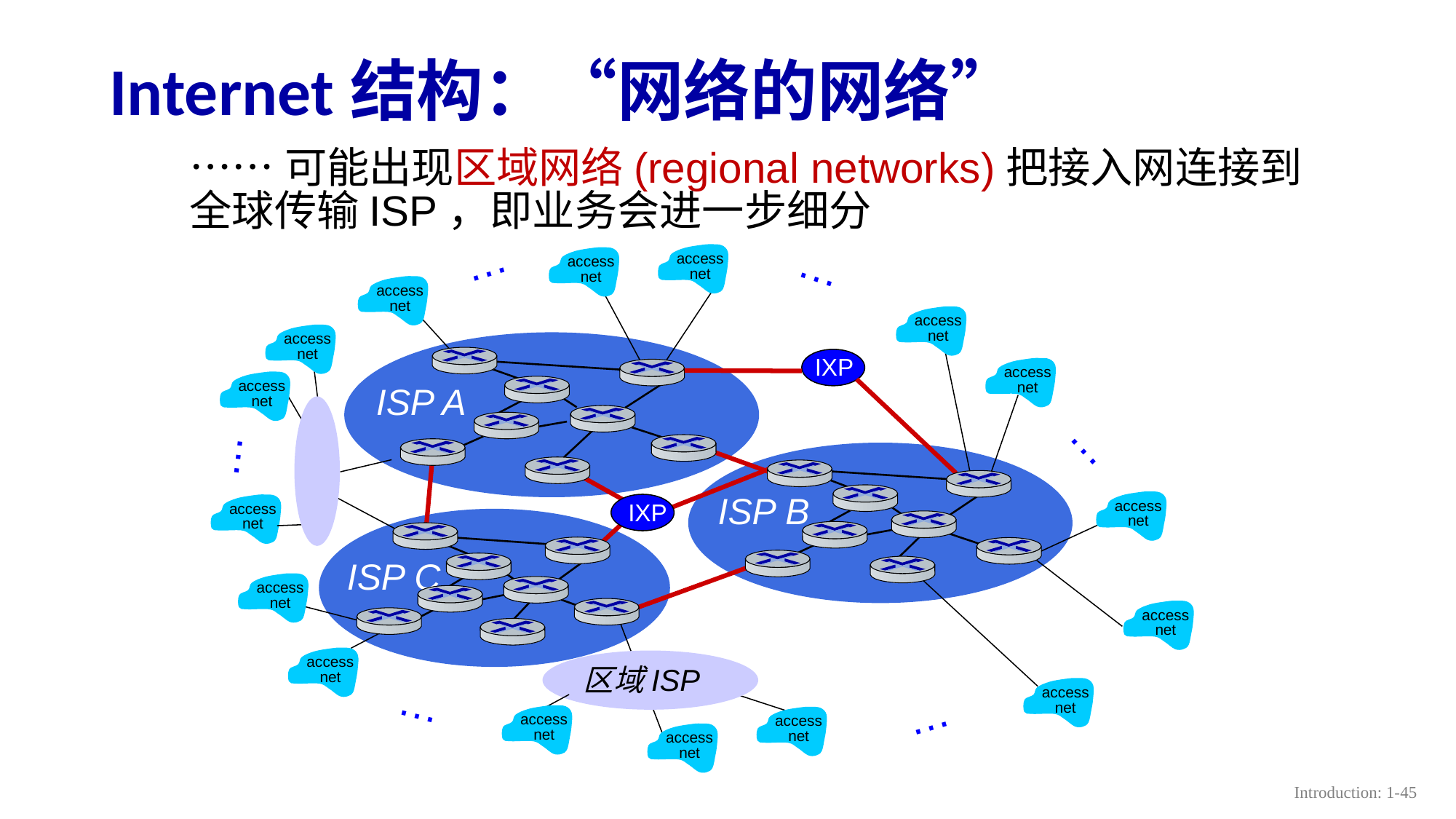

# Internet结构：“网络的网络”
……可能出现区域网络(regional networks)把接入网连接到全球传输ISP，即业务会进一步细分
…
…

access
net

access
net

access
net

access
net

access
net

IXP

access
net

access
net
ISP A

…

…

ISP B

access
net
IXP

access
net

ISP C

access
net

access
net

access
net

区域ISP

access
net
…

access
net

access
net
…

access
net
Introduction: 1-45